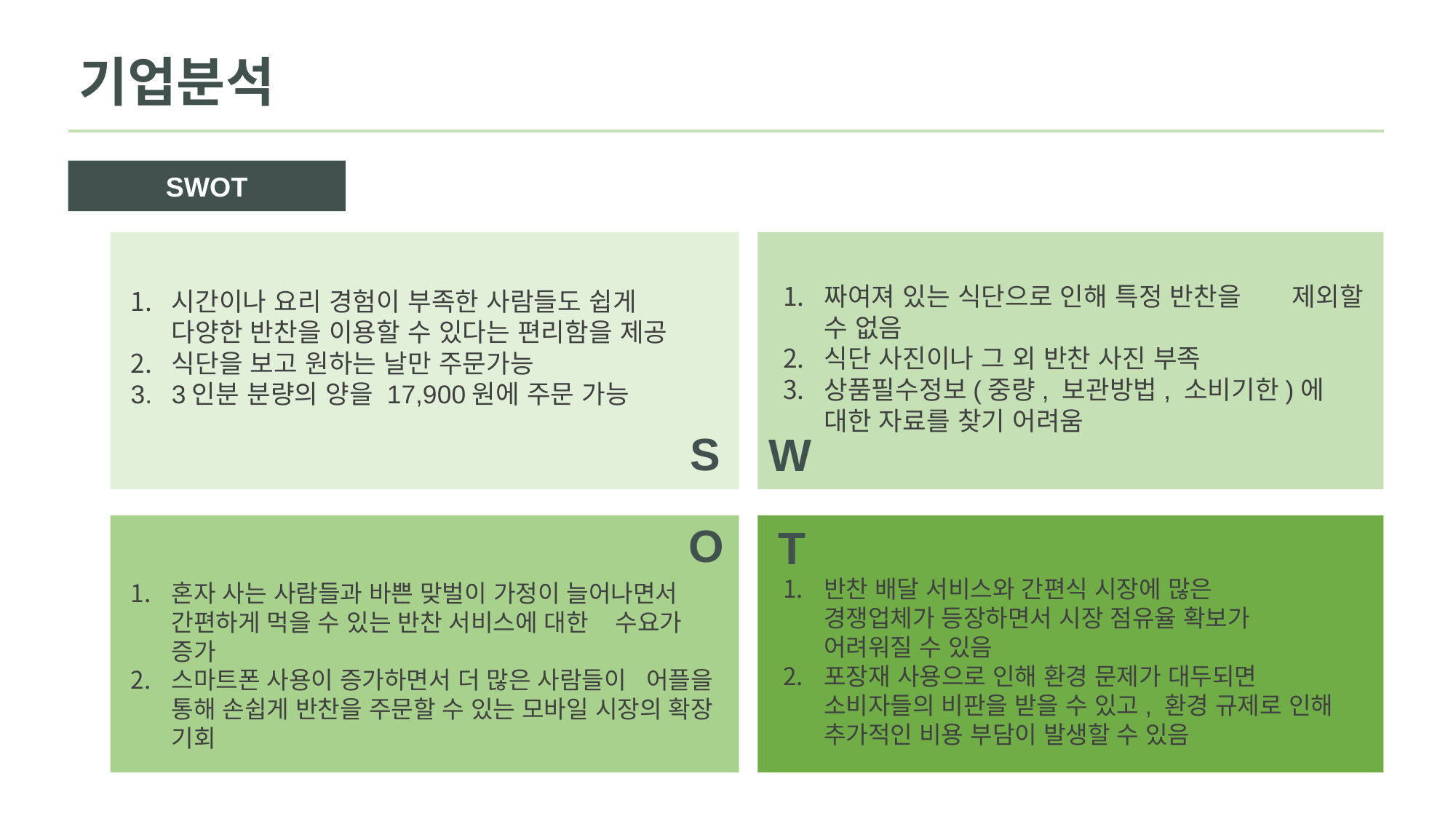

기업분석
SWOT

짜여져 있는 식단으로 인해 특정 반찬을       제외할 수 없음
식단 사진이나 그 외 반찬 사진 부족
상품필수정보(중량, 보관방법, 소비기한)에 대한 자료를 찾기 어려움

시간이나 요리 경험이 부족한 사람들도 쉽게  다양한 반찬을 이용할 수 있다는 편리함을 제공
식단을 보고 원하는 날만 주문가능
3인분 분량의 양을 17,900원에 주문 가능

S
W
O
T

반찬 배달 서비스와 간편식 시장에 많은             경쟁업체가 등장하면서 시장 점유율 확보가         어려워질 수 있음
포장재 사용으로 인해 환경 문제가 대두되면        소비자들의 비판을 받을 수 있고, 환경 규제로 인해 추가적인 비용 부담이 발생할 수 있음
혼자 사는 사람들과 바쁜 맞벌이 가정이 늘어나면서 간편하게 먹을 수 있는 반찬 서비스에 대한    수요가 증가
스마트폰 사용이 증가하면서 더 많은 사람들이   어플을 통해 손쉽게 반찬을 주문할 수 있는 모바일 시장의 확장 기회